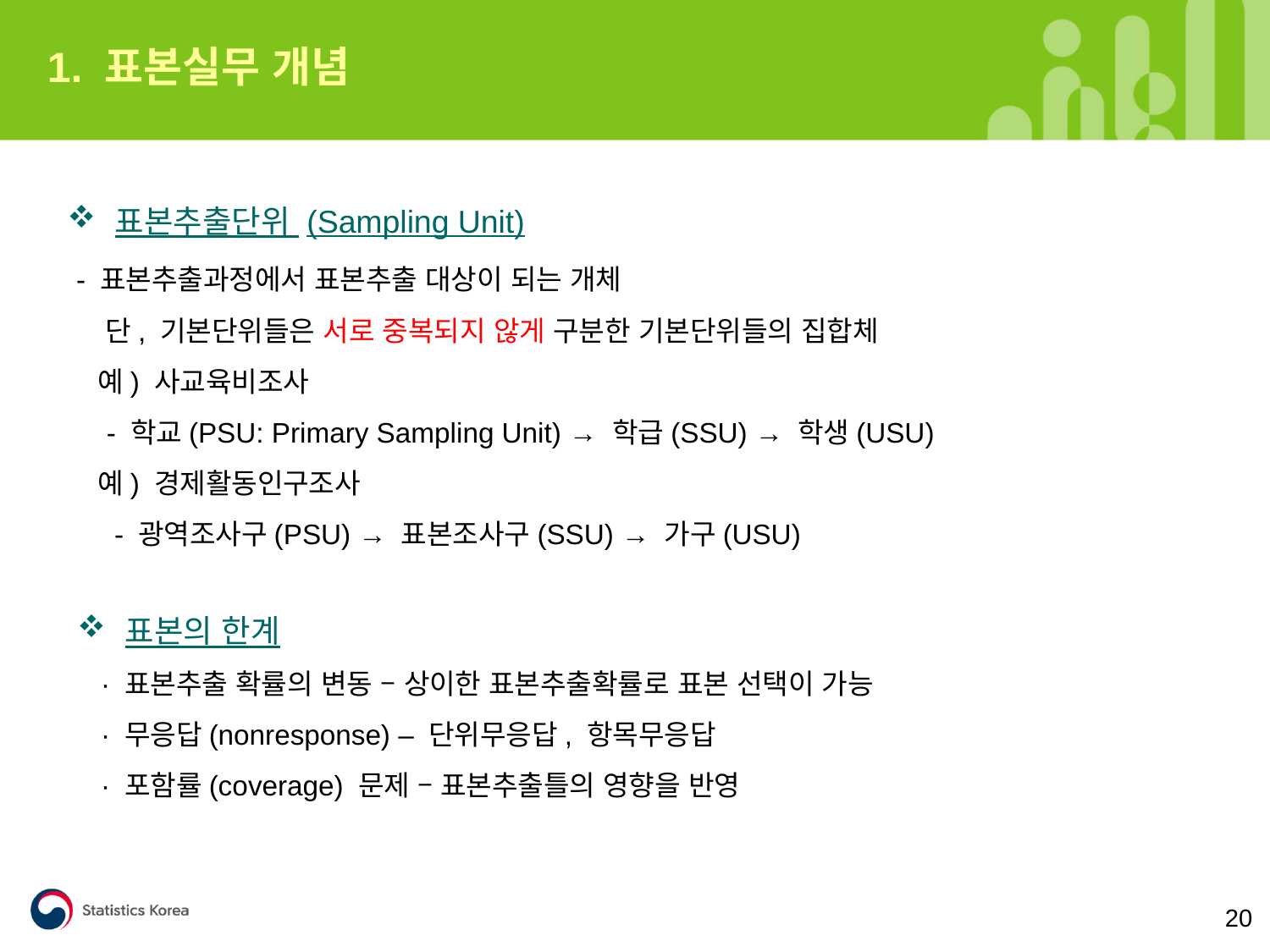

1. 표본실무 개념
표본추출단위 (Sampling Unit)
 - 표본추출과정에서 표본추출 대상이 되는 개체
    단, 기본단위들은 서로 중복되지 않게 구분한 기본단위들의 집합체
   예) 사교육비조사
     - 학교(PSU: Primary Sampling Unit) → 학급(SSU) → 학생(USU)
   예) 경제활동인구조사
      - 광역조사구(PSU) → 표본조사구(SSU) → 가구(USU)
표본의 한계
   · 표본추출 확률의 변동 – 상이한 표본추출확률로 표본 선택이 가능
   · 무응답(nonresponse) – 단위무응답, 항목무응답
   · 포함률(coverage) 문제 – 표본추출틀의 영향을 반영